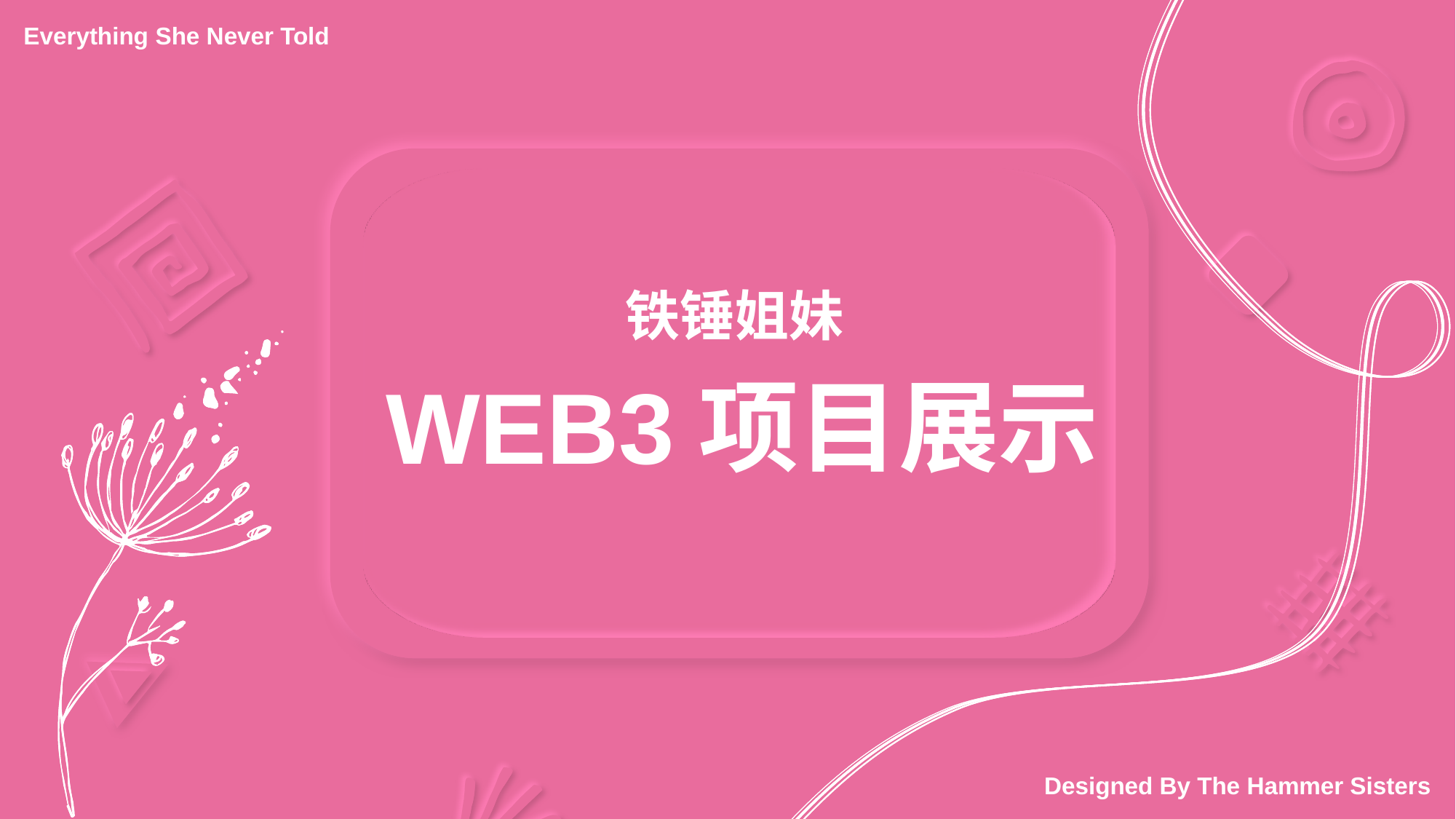

Everything She Never Told

铁锤姐妹

WEB3项目展示

Designed By The Hammer Sisters